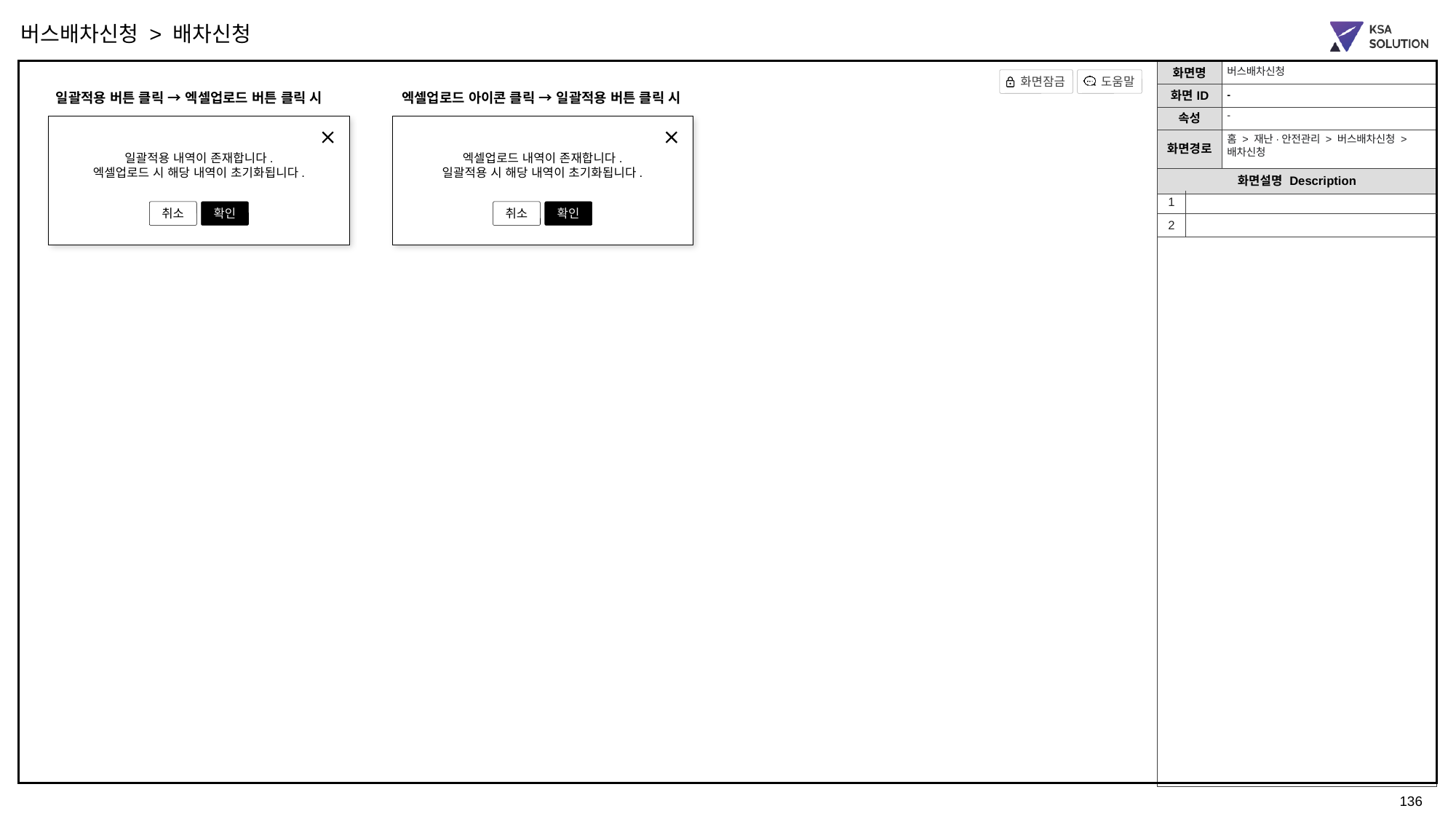

버스배차신청 > 배차신청
버스배차신청
-
일괄적용 버튼 클릭 → 엑셀업로드 버튼 클릭 시
엑셀업로드 아이콘 클릭 → 일괄적용 버튼 클릭 시
-
일괄적용 내역이 존재합니다.
엑셀업로드 시 해당 내역이 초기화됩니다.

엑셀업로드 내역이 존재합니다.
일괄적용 시 해당 내역이 초기화됩니다.

홈 > 재난·안전관리 > 버스배차신청 >  배차신청
| 1 |  |
| --- | --- |
| 2 |  |
취소
확인
취소
확인